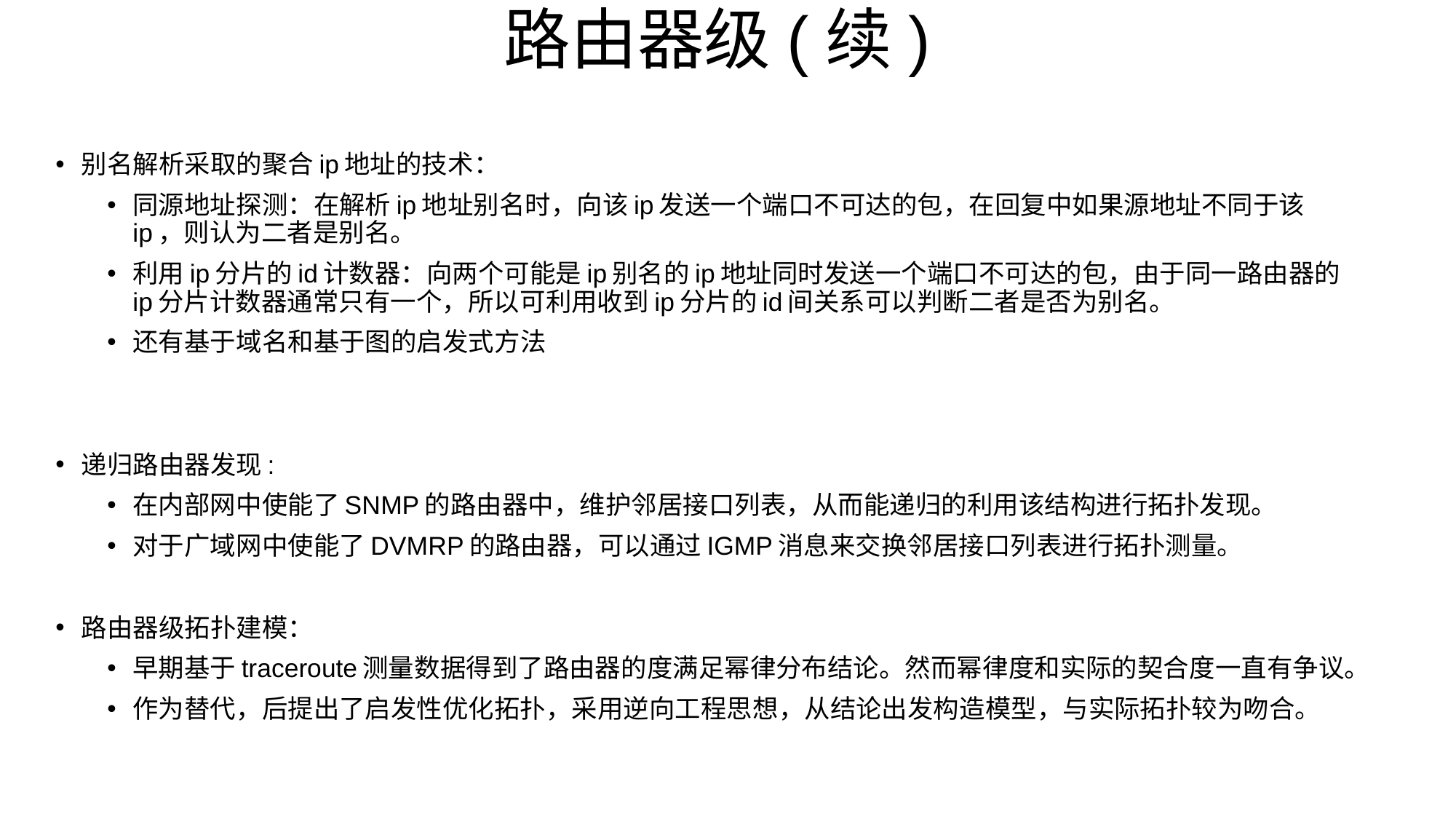

路由器级(续)
别名解析采取的聚合ip地址的技术：
同源地址探测：在解析ip地址别名时，向该ip发送一个端口不可达的包，在回复中如果源地址不同于该ip，则认为二者是别名。
利用ip分片的id计数器：向两个可能是ip别名的ip地址同时发送一个端口不可达的包，由于同一路由器的ip分片计数器通常只有一个，所以可利用收到ip分片的id间关系可以判断二者是否为别名。
还有基于域名和基于图的启发式方法

递归路由器发现:
在内部网中使能了SNMP的路由器中，维护邻居接口列表，从而能递归的利用该结构进行拓扑发现。
对于广域网中使能了DVMRP的路由器，可以通过IGMP消息来交换邻居接口列表进行拓扑测量。

路由器级拓扑建模：
早期基于traceroute测量数据得到了路由器的度满足幂律分布结论。然而幂律度和实际的契合度一直有争议。
作为替代，后提出了启发性优化拓扑，采用逆向工程思想，从结论出发构造模型，与实际拓扑较为吻合。